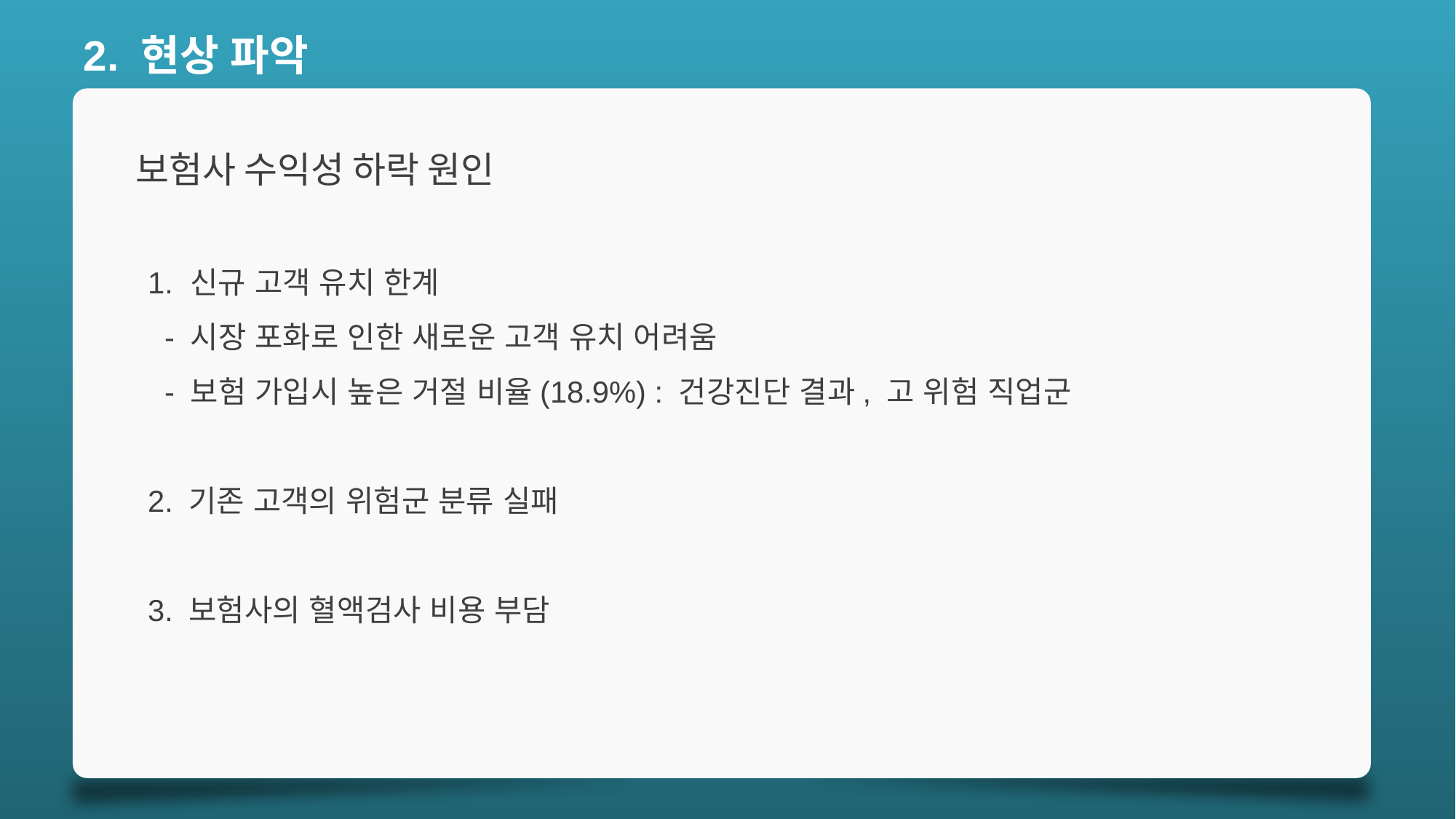

2. 현상 파악
보험사 수익성 하락 원인

신규 고객 유치 한계
  - 시장 포화로 인한 새로운 고객 유치 어려움
  - 보험 가입시 높은 거절 비율(18.9%) : 건강진단 결과, 고 위험 직업군

2. 기존 고객의 위험군 분류 실패

3. 보험사의 혈액검사 비용 부담